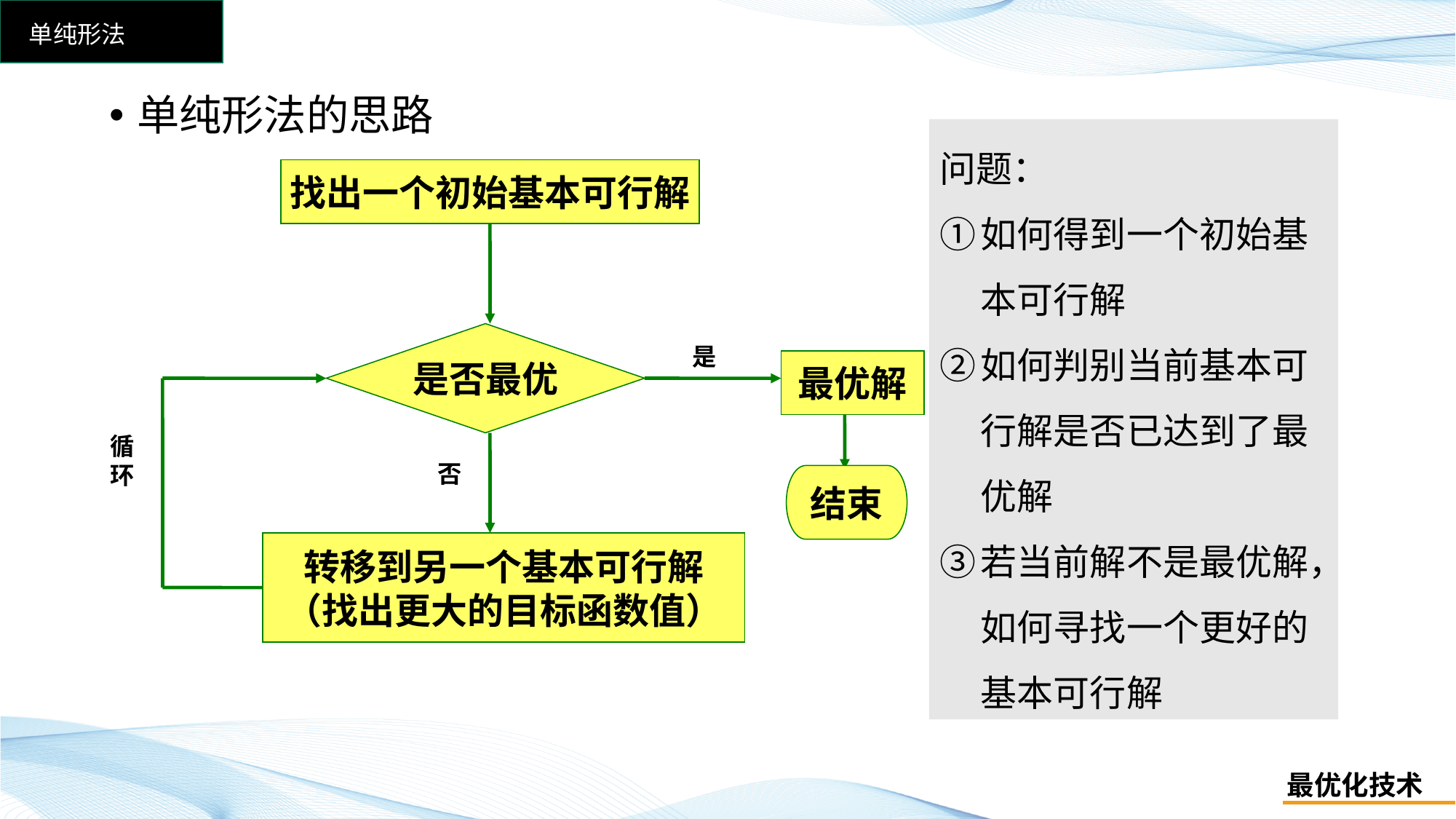

# 单纯形法-基础
单纯形法

单纯形法的思路
问题：
如何得到一个初始基本可行解
如何判别当前基本可行解是否已达到了最优解
若当前解不是最优解，如何寻找一个更好的基本可行解
找出一个初始基本可行解

是否最优
是
最优解

循
环

否
结束
转移到另一个基本可行解
（找出更大的目标函数值）